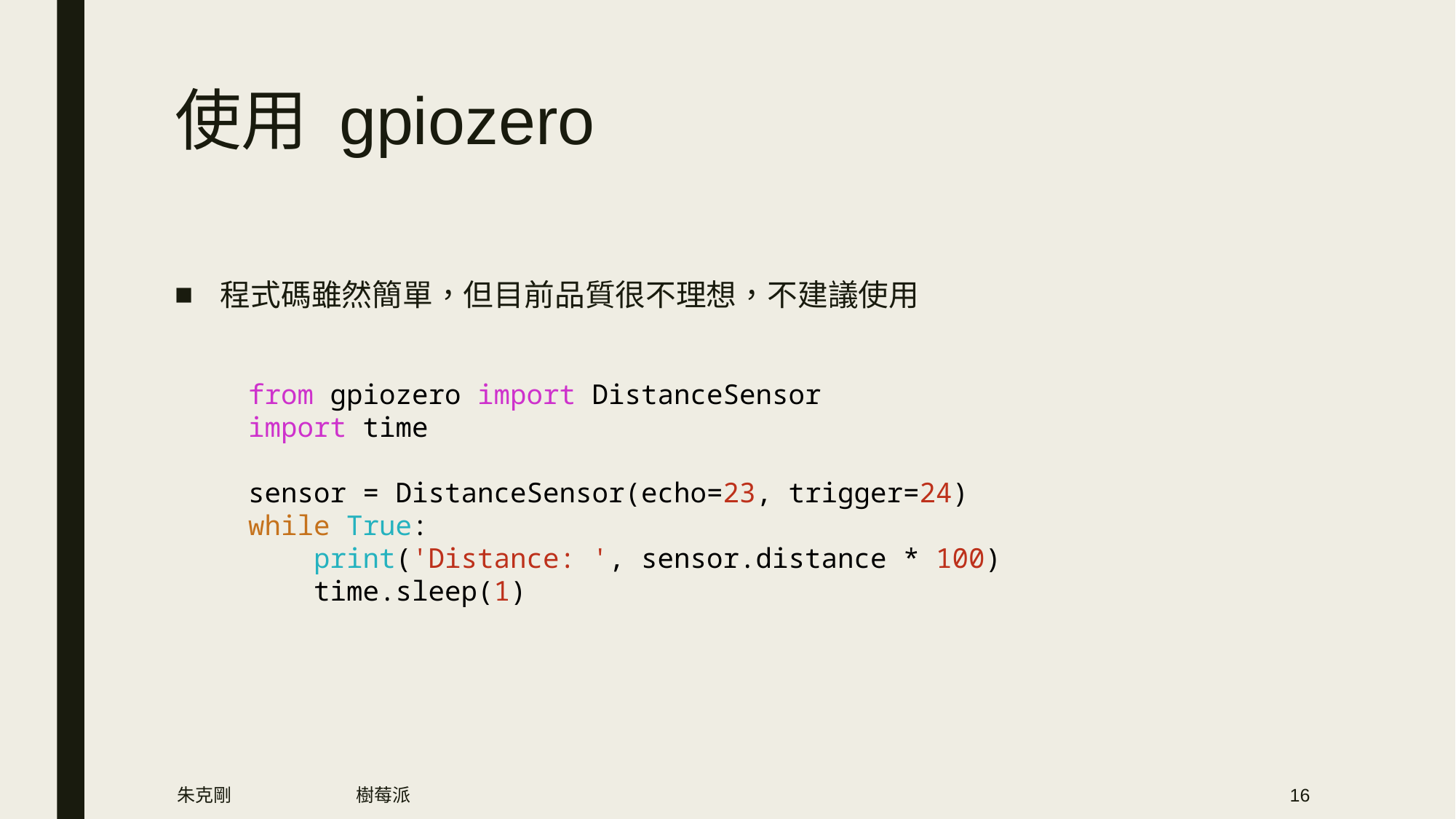

# 使用 gpiozero
程式碼雖然簡單，但目前品質很不理想，不建議使用
from gpiozero import DistanceSensor
import time

sensor = DistanceSensor(echo=23, trigger=24)
while True:
    print('Distance: ', sensor.distance * 100)
    time.sleep(1)
朱克剛
樹莓派
16